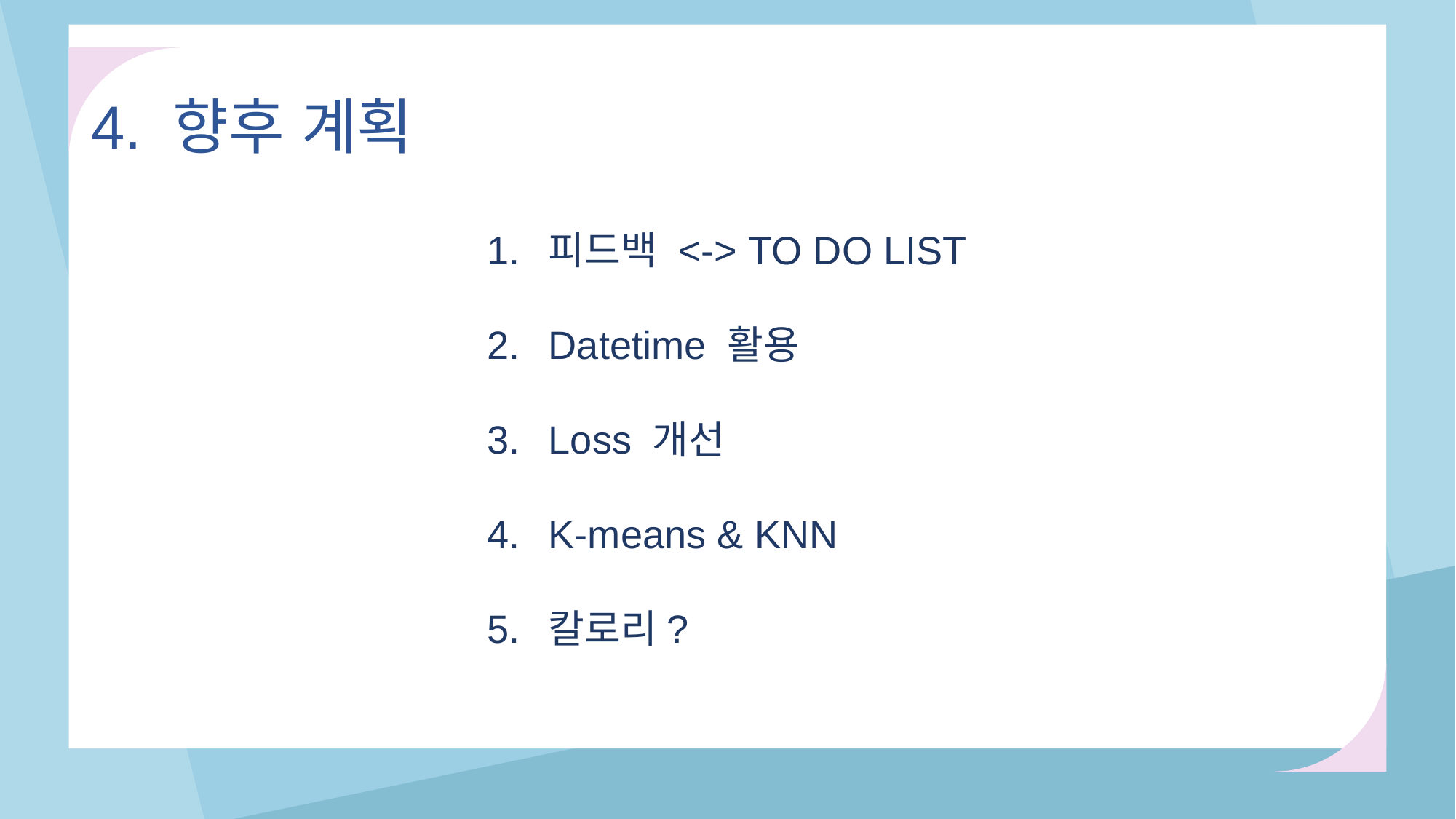

4. 향후 계획
피드백 <-> TO DO LIST
Datetime 활용
Loss 개선
K-means & KNN
칼로리?